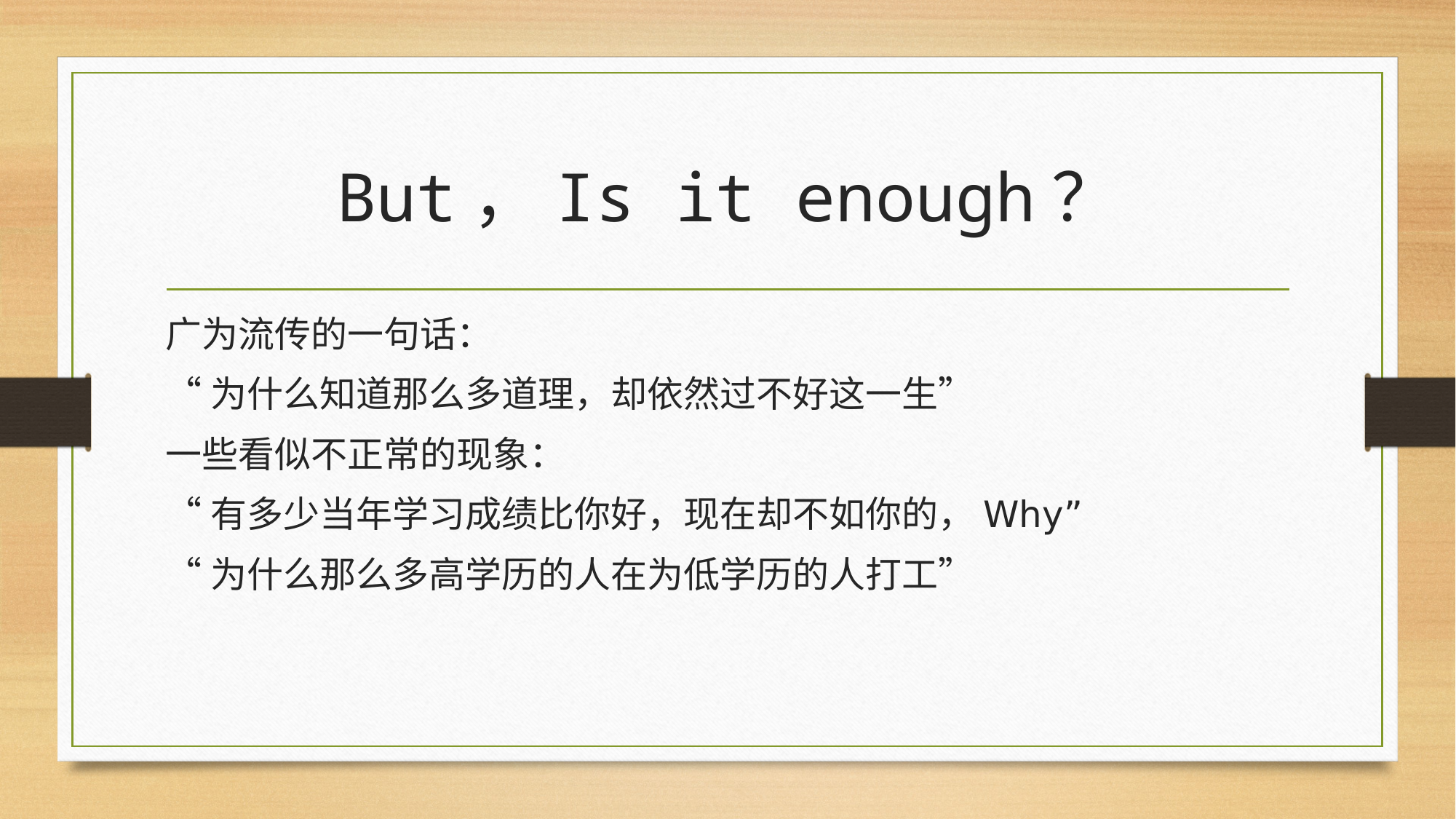

# But，Is it enough？
广为流传的一句话：
“为什么知道那么多道理，却依然过不好这一生”
一些看似不正常的现象：
“有多少当年学习成绩比你好，现在却不如你的，Why”
“为什么那么多高学历的人在为低学历的人打工”